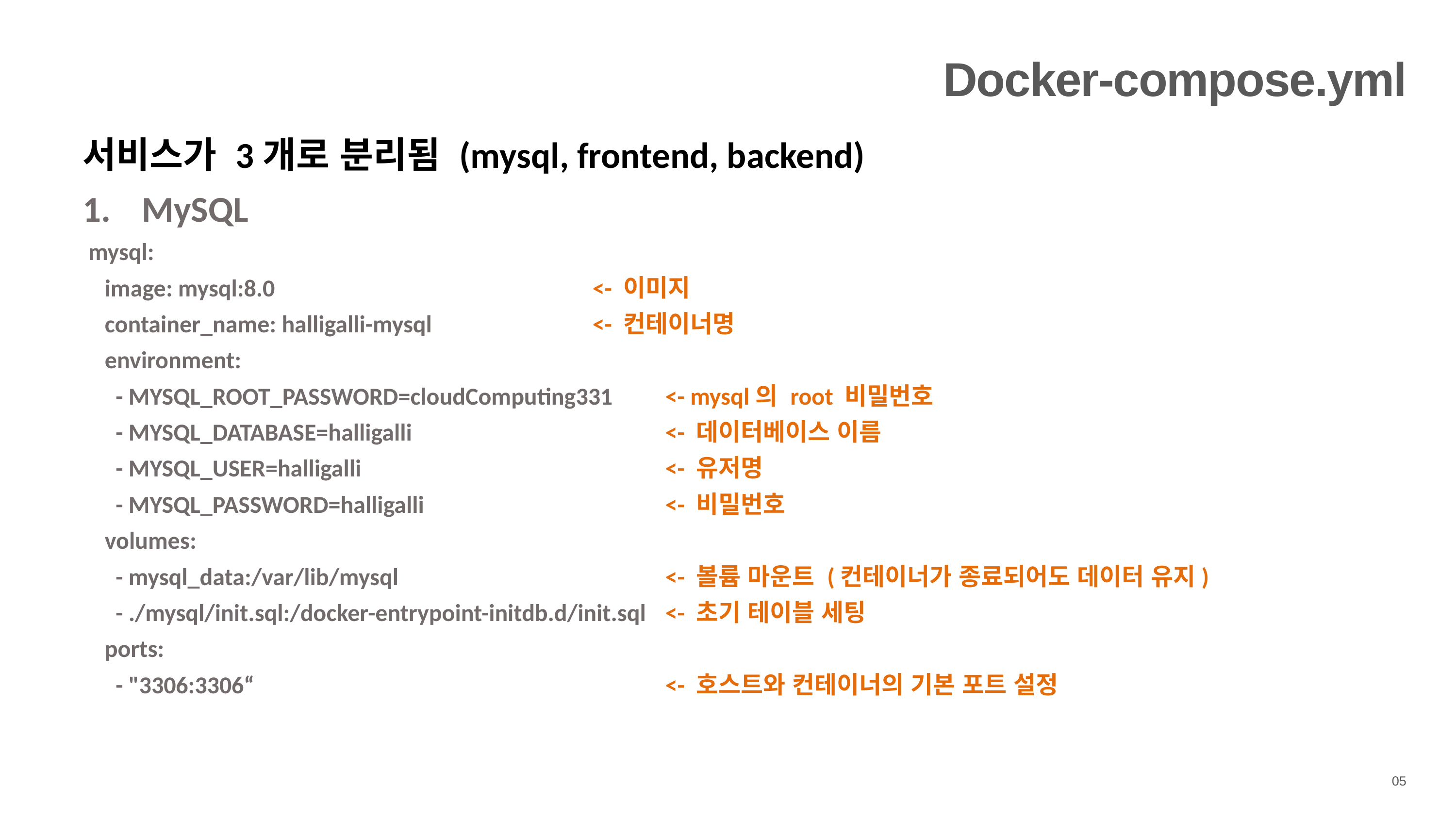

Docker-compose.yml
서비스가 3개로 분리됨 (mysql, frontend, backend)
MySQL
 mysql:
    image: mysql:8.0					<- 이미지
    container_name: halligalli-mysql			<- 컨테이너명
    environment:
      - MYSQL_ROOT_PASSWORD=cloudComputing331	<- mysql의 root 비밀번호
      - MYSQL_DATABASE=halligalli				<- 데이터베이스 이름
      - MYSQL_USER=halligalli					<- 유저명
      - MYSQL_PASSWORD=halligalli				<- 비밀번호
    volumes:
      - mysql_data:/var/lib/mysql				<- 볼륨 마운트 (컨테이너가 종료되어도 데이터 유지)
      - ./mysql/init.sql:/docker-entrypoint-initdb.d/init.sql	<- 초기 테이블 세팅
    ports:
      - "3306:3306“						<- 호스트와 컨테이너의 기본 포트 설정
05